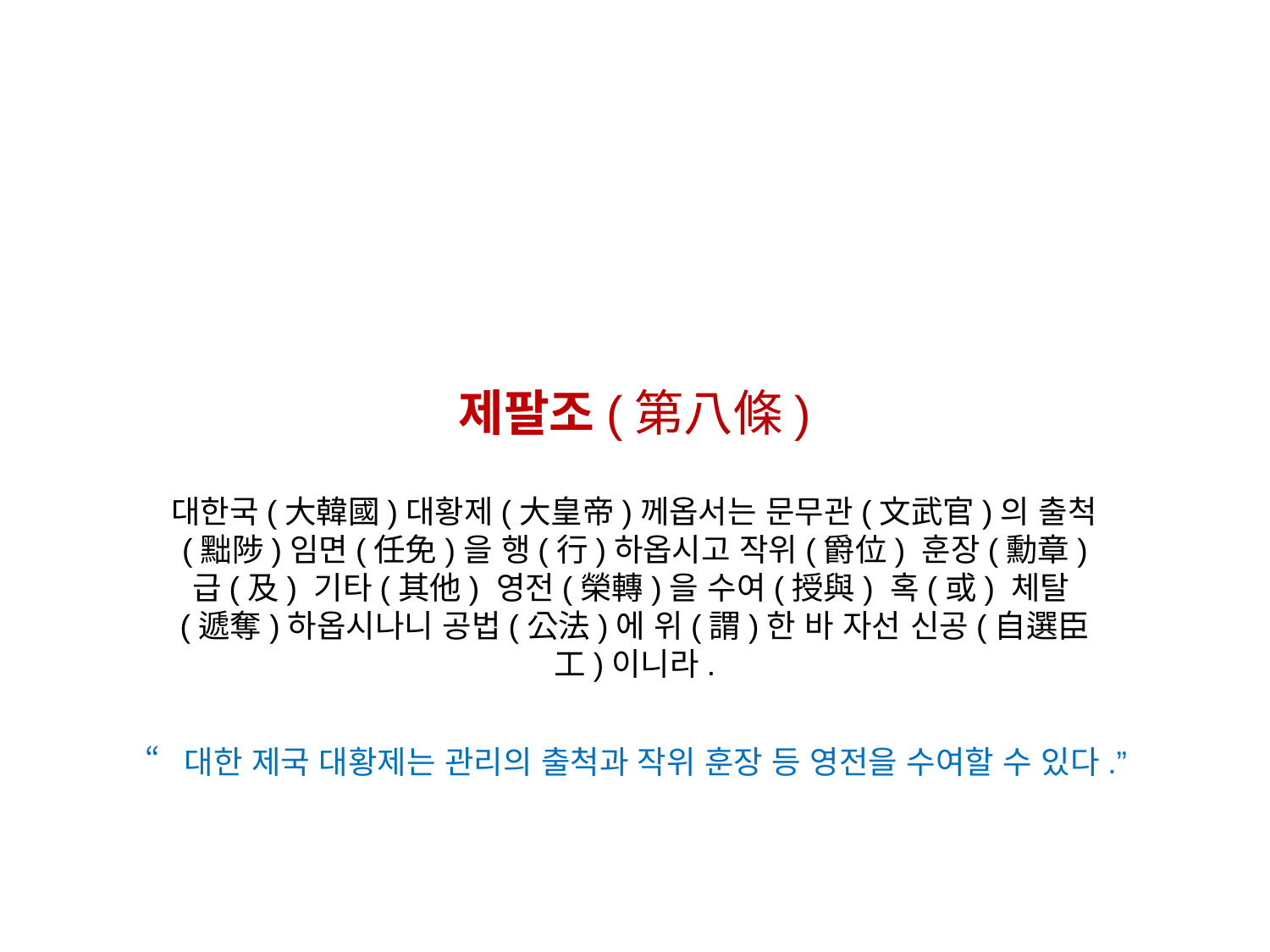

제팔조(第八條)

대한국(大韓國)대황제(大皇帝)께옵서는 문무관(文武官)의 출척(黜陟)임면(任免)을 행(行)하옵시고 작위(爵位) 훈장(勳章) 급(及) 기타(其他) 영전(榮轉)을 수여(授與) 혹(或) 체탈(遞奪)하옵시나니 공법(公法)에 위(謂)한 바 자선 신공(自選臣工)이니라.
“대한 제국 대황제는 관리의 출척과 작위 훈장 등 영전을 수여할 수 있다.”